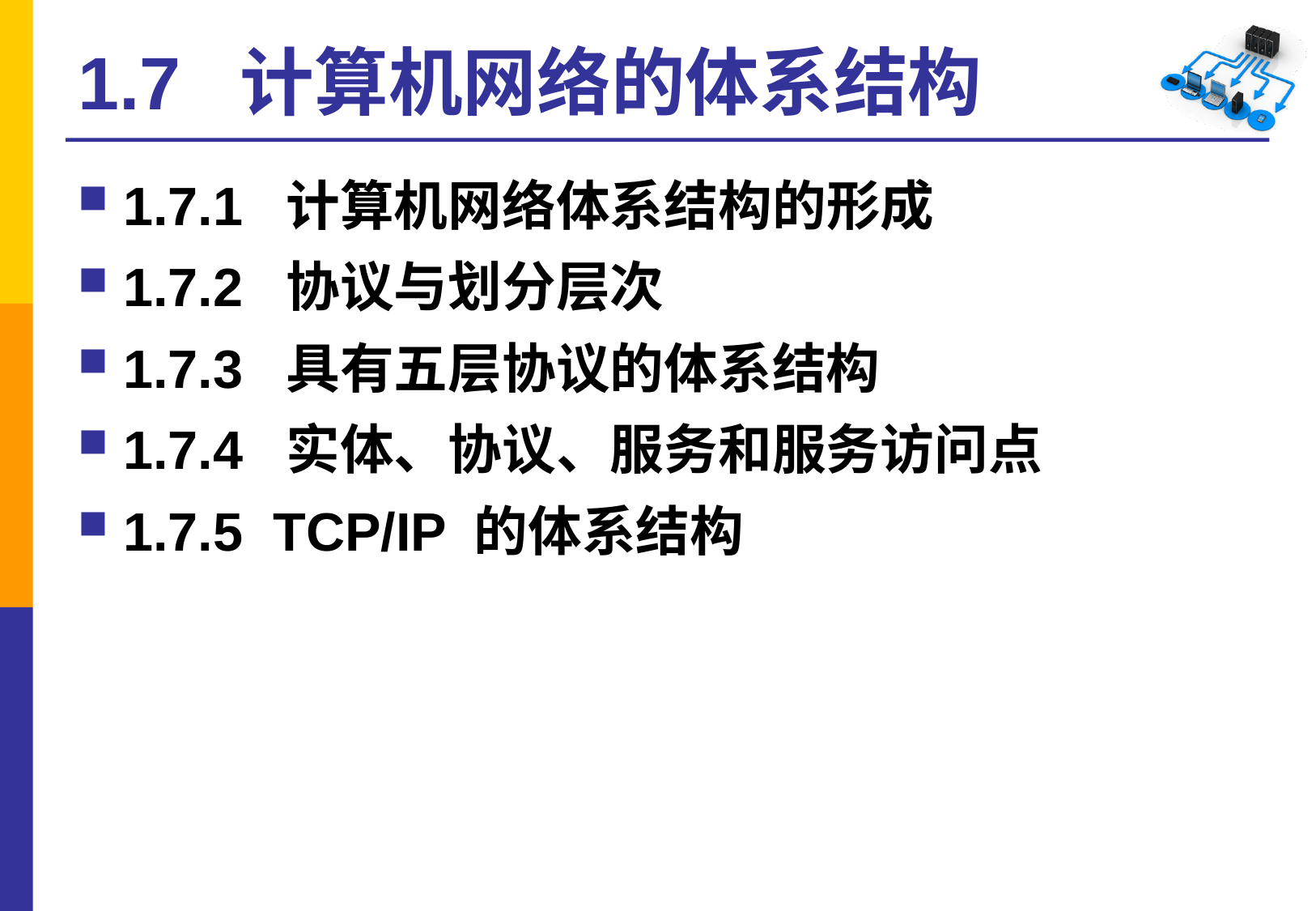

# 1.7  计算机网络的体系结构
1.7.1  计算机网络体系结构的形成
1.7.2  协议与划分层次
1.7.3  具有五层协议的体系结构
1.7.4  实体、协议、服务和服务访问点
1.7.5  TCP/IP 的体系结构